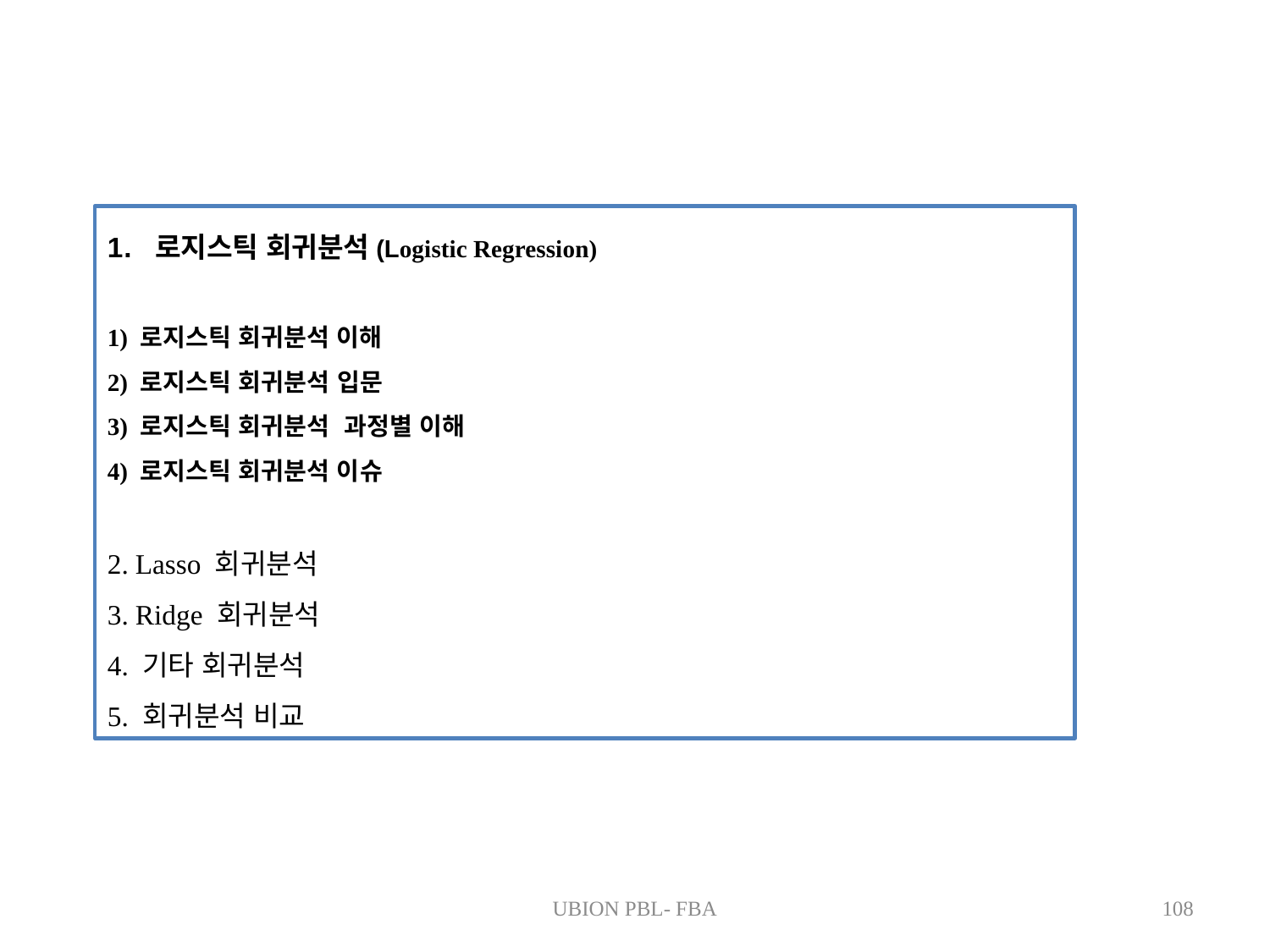

로지스틱 회귀분석(Logistic Regression)

1) 로지스틱 회귀분석 이해
2) 로지스틱 회귀분석 입문
3) 로지스틱 회귀분석  과정별 이해
4) 로지스틱 회귀분석 이슈

2. Lasso 회귀분석
3. Ridge 회귀분석
4. 기타 회귀분석
5. 회귀분석 비교
UBION PBL- FBA
108